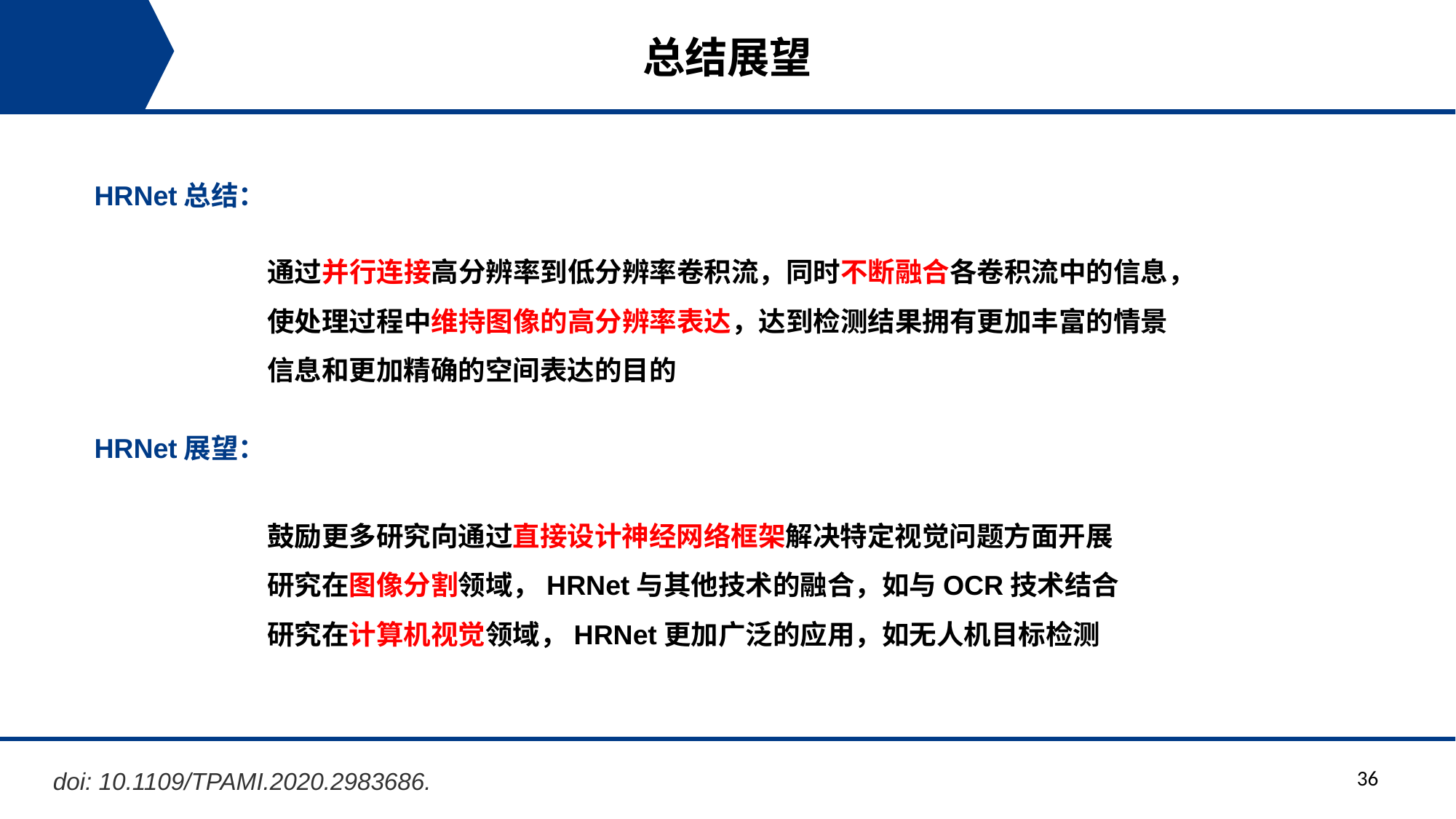

总结展望
HRNet总结：
通过并行连接高分辨率到低分辨率卷积流，同时不断融合各卷积流中的信息，使处理过程中维持图像的高分辨率表达，达到检测结果拥有更加丰富的情景信息和更加精确的空间表达的目的
HRNet展望：
鼓励更多研究向通过直接设计神经网络框架解决特定视觉问题方面开展
研究在图像分割领域，HRNet与其他技术的融合，如与OCR技术结合
研究在计算机视觉领域，HRNet更加广泛的应用，如无人机目标检测
36
doi: 10.1109/TPAMI.2020.2983686.